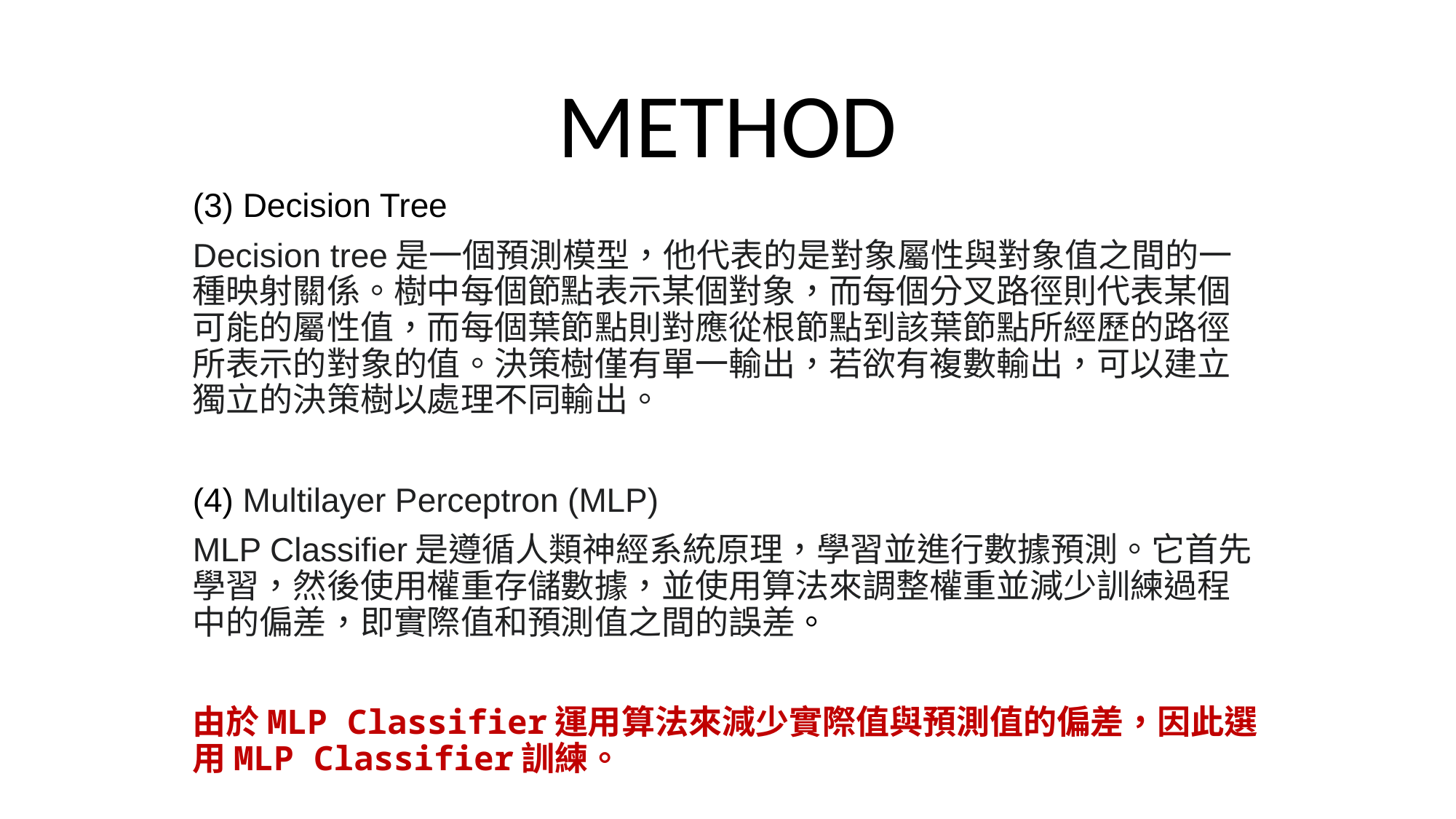

# METHOD
(3) Decision Tree
Decision tree是一個預測模型，他代表的是對象屬性與對象值之間的一種映射關係。樹中每個節點表示某個對象，而每個分叉路徑則代表某個可能的屬性值，而每個葉節點則對應從根節點到該葉節點所經歷的路徑所表示的對象的值。決策樹僅有單一輸出，若欲有複數輸出，可以建立獨立的決策樹以處理不同輸出。

(4) Multilayer Perceptron (MLP)
MLP Classifier是遵循人類神經系統原理，學習並進行數據預測。它首先學習，然後使用權重存儲數據，並使用算法來調整權重並減少訓練過程中的偏差，即實際值和預測值之間的誤差。

由於MLP Classifier運用算法來減少實際值與預測值的偏差，因此選用MLP Classifier訓練。